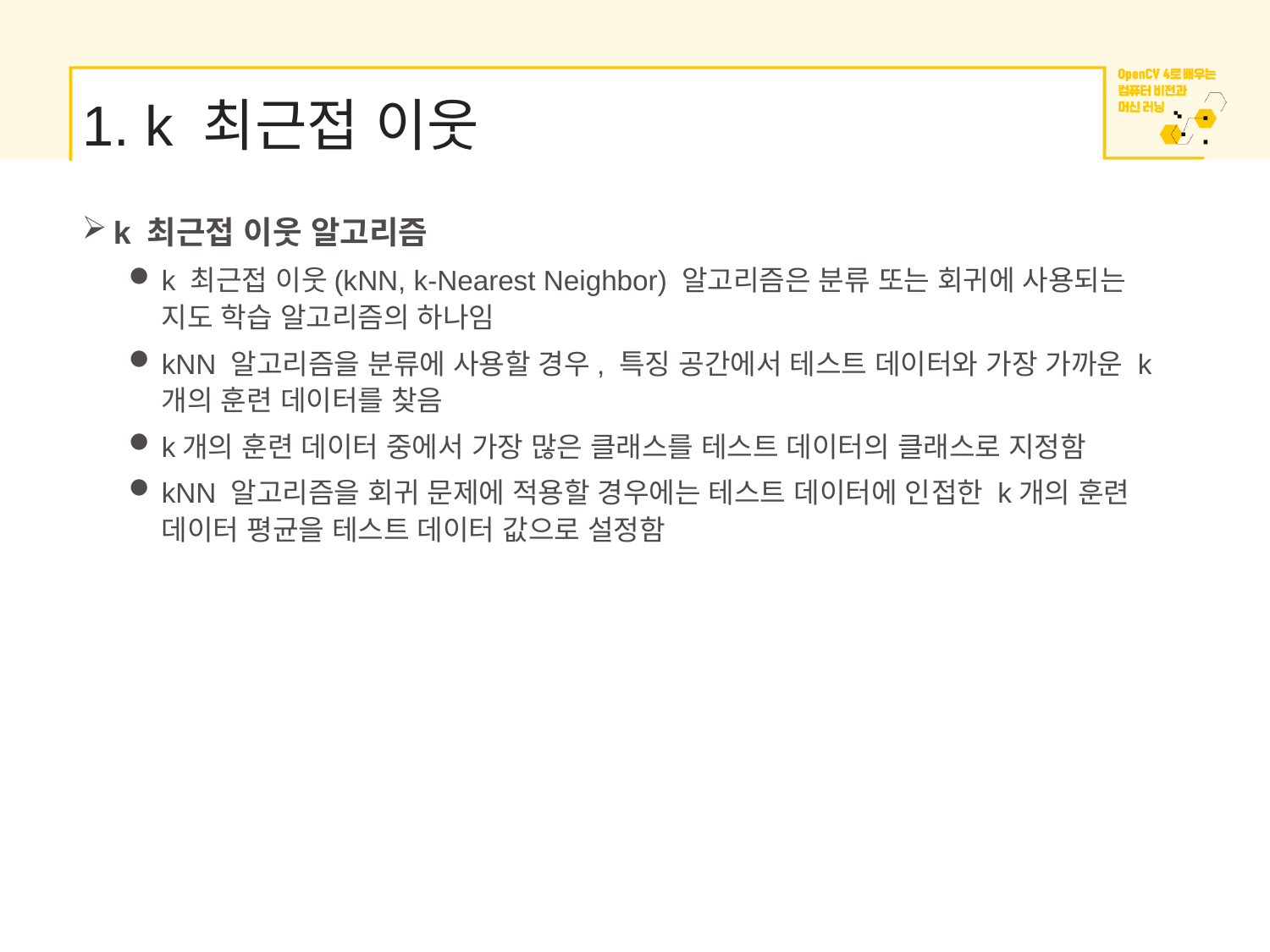

# 1. k 최근접 이웃
k 최근접 이웃 알고리즘
k 최근접 이웃(kNN, k-Nearest Neighbor) 알고리즘은 분류 또는 회귀에 사용되는 지도 학습 알고리즘의 하나임
kNN 알고리즘을 분류에 사용할 경우, 특징 공간에서 테스트 데이터와 가장 가까운 k개의 훈련 데이터를 찾음
k개의 훈련 데이터 중에서 가장 많은 클래스를 테스트 데이터의 클래스로 지정함
kNN 알고리즘을 회귀 문제에 적용할 경우에는 테스트 데이터에 인접한 k개의 훈련 데이터 평균을 테스트 데이터 값으로 설정함